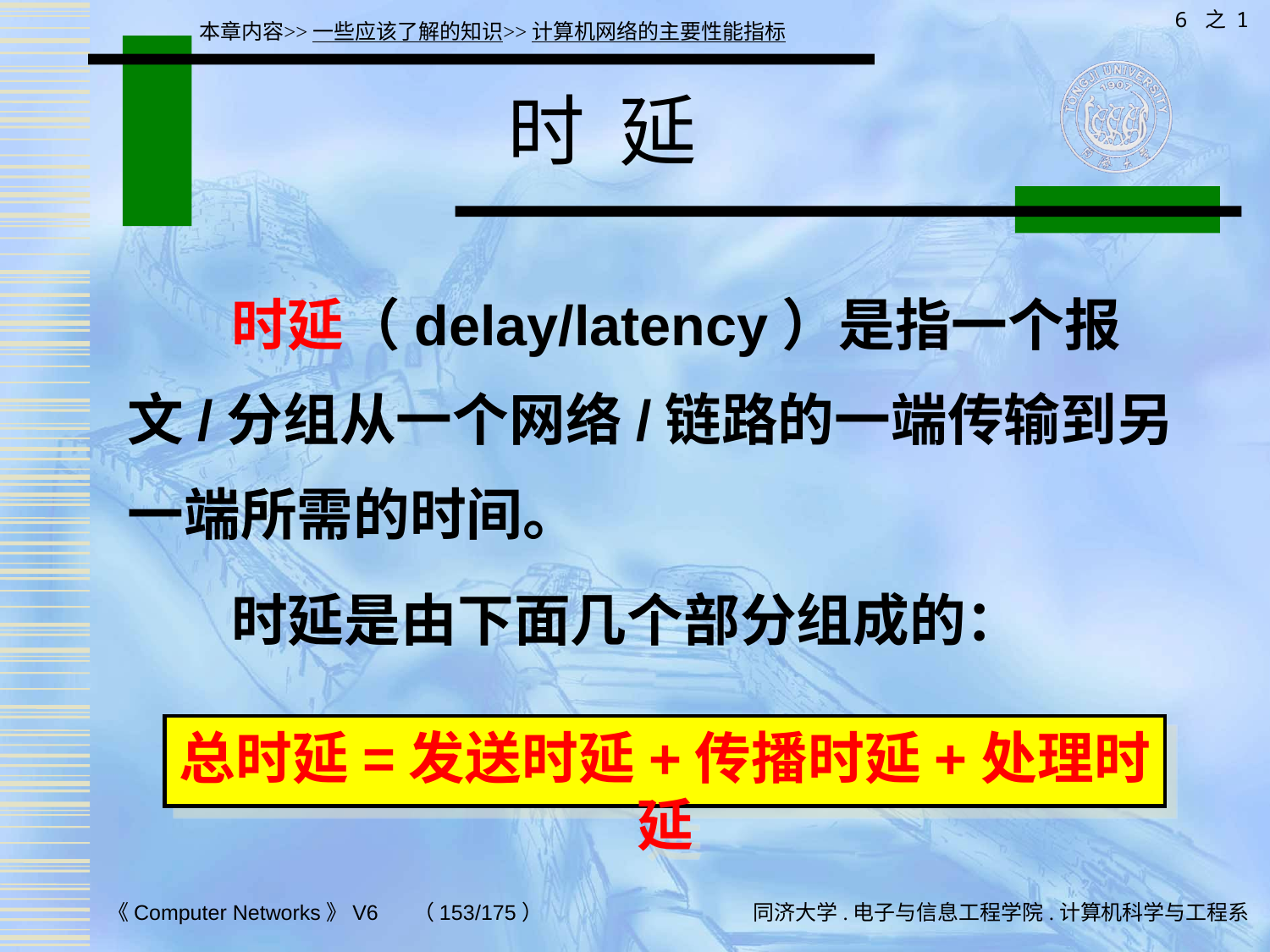

6 之 1
本章内容>>一些应该了解的知识>>计算机网络的主要性能指标
# 时  延
       时延（delay/latency）是指一个报文/分组从一个网络/链路的一端传输到另一端所需的时间。
       时延是由下面几个部分组成的：
总时延=发送时延+传播时延+处理时延